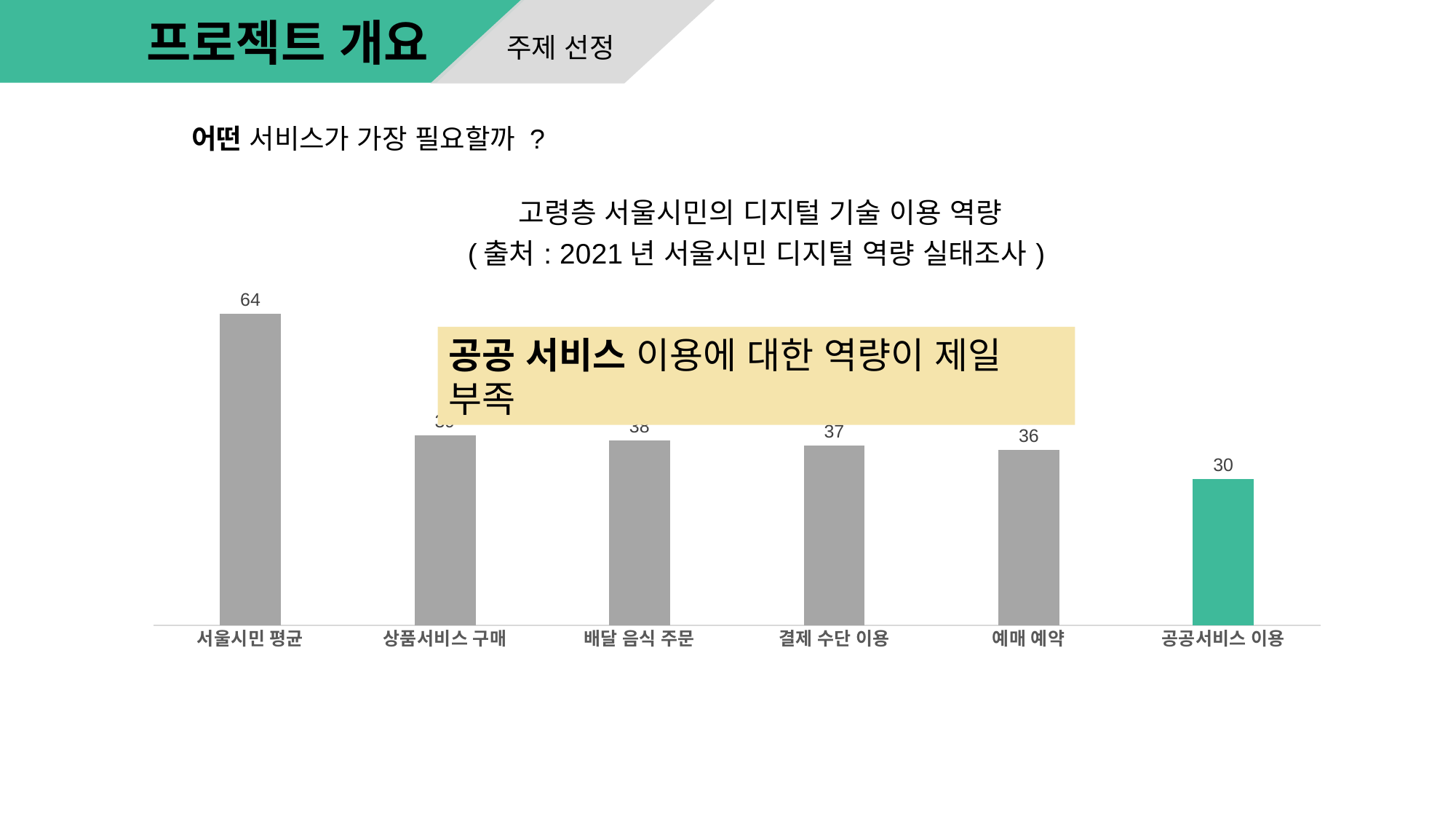

주제 선정
프로젝트 개요
어떤 서비스가 가장 필요할까 ?

### Chart:  고령층 서울시민의 디지털 기술 이용 역량
(출처: 2021년 서울시민 디지털 역량 실태조사)

| Category | 계열 1 |
|---|---|
| 서울시민 평균 | 64.0 |
| 상품서비스 구매 | 39.0 |
| 배달 음식 주문 | 38.0 |
| 결제 수단 이용 | 37.0 |
| 예매 예약 | 36.0 |
| 공공서비스 이용 | 30.0 |
공공 서비스 이용에 대한 역량이 제일 부족